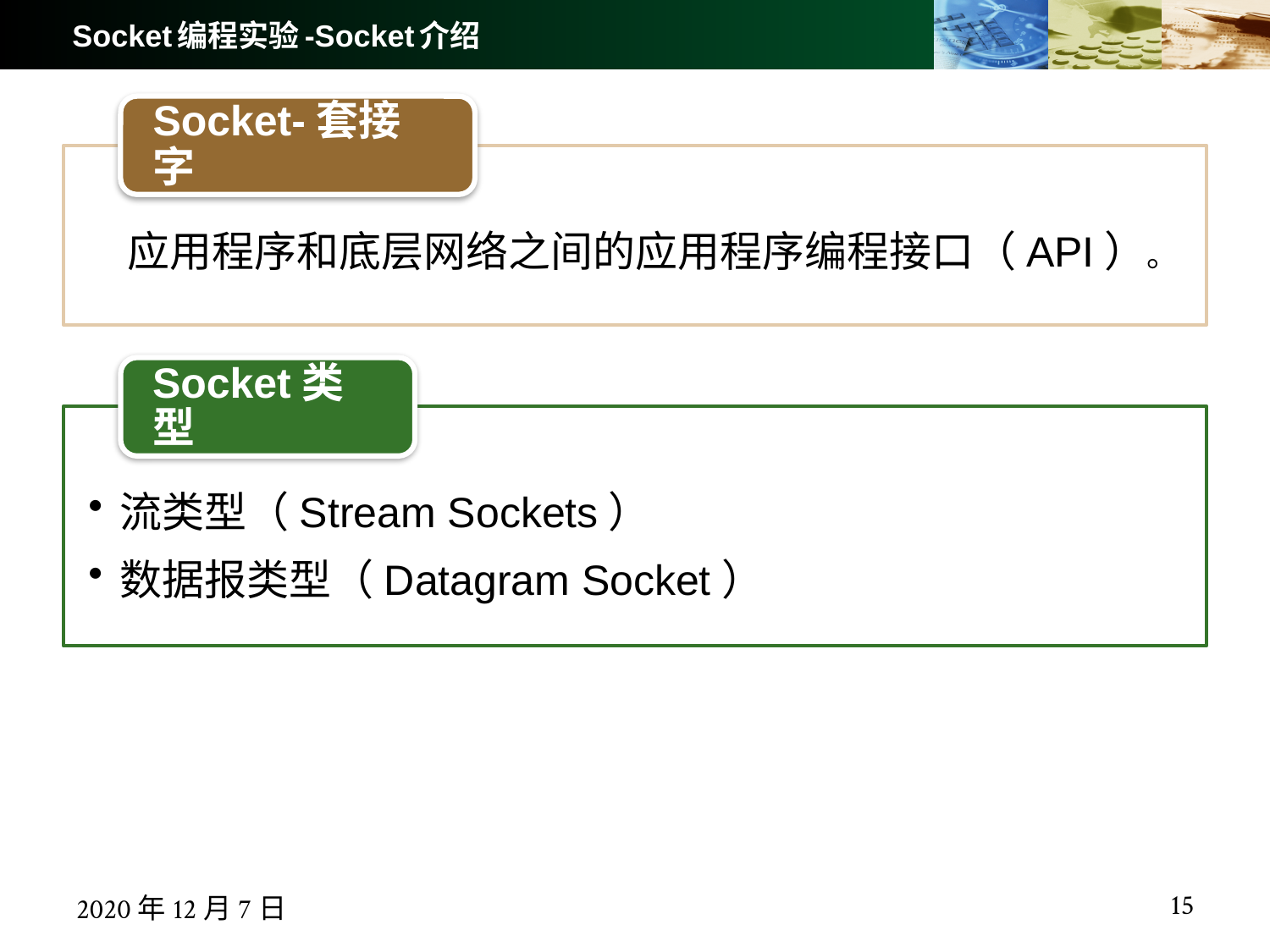

# Socket编程实验-Socket介绍

Socket-套接字

   应用程序和底层网络之间的应用程序编程接口（API）。

Socket类型

流类型（Stream Sockets）
数据报类型（Datagram Socket）
15
2020年12月7日